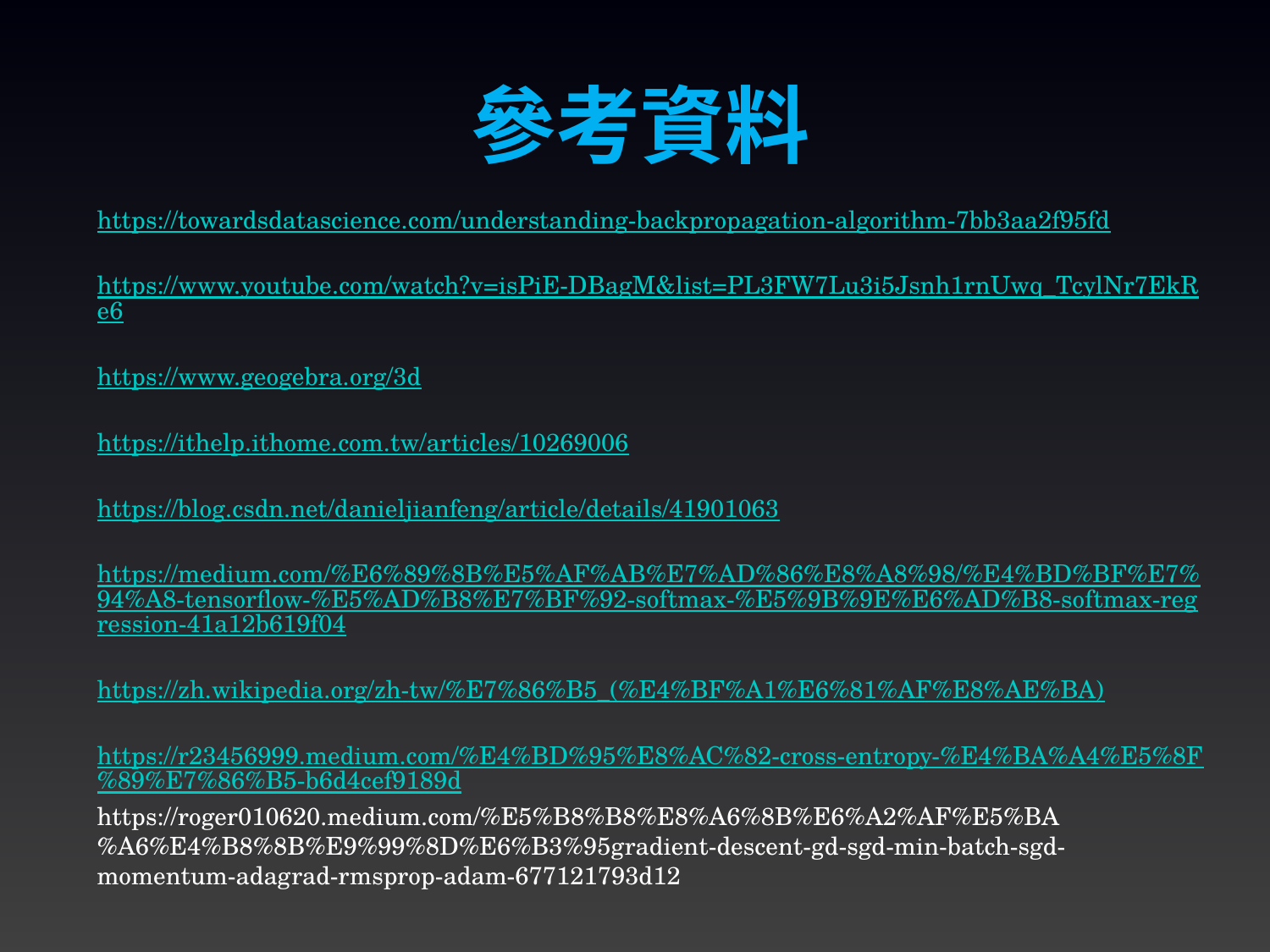

參考資料
https://towardsdatascience.com/understanding-backpropagation-algorithm-7bb3aa2f95fd

https://www.youtube.com/watch?v=isPiE-DBagM&list=PL3FW7Lu3i5Jsnh1rnUwq_TcylNr7EkRe6

https://www.geogebra.org/3d

https://ithelp.ithome.com.tw/articles/10269006

https://blog.csdn.net/danieljianfeng/article/details/41901063

https://medium.com/%E6%89%8B%E5%AF%AB%E7%AD%86%E8%A8%98/%E4%BD%BF%E7%94%A8-tensorflow-%E5%AD%B8%E7%BF%92-softmax-%E5%9B%9E%E6%AD%B8-softmax-regression-41a12b619f04

https://zh.wikipedia.org/zh-tw/%E7%86%B5_(%E4%BF%A1%E6%81%AF%E8%AE%BA)

https://r23456999.medium.com/%E4%BD%95%E8%AC%82-cross-entropy-%E4%BA%A4%E5%8F%89%E7%86%B5-b6d4cef9189d
https://roger010620.medium.com/%E5%B8%B8%E8%A6%8B%E6%A2%AF%E5%BA%A6%E4%B8%8B%E9%99%8D%E6%B3%95gradient-descent-gd-sgd-min-batch-sgd-momentum-adagrad-rmsprop-adam-677121793d12